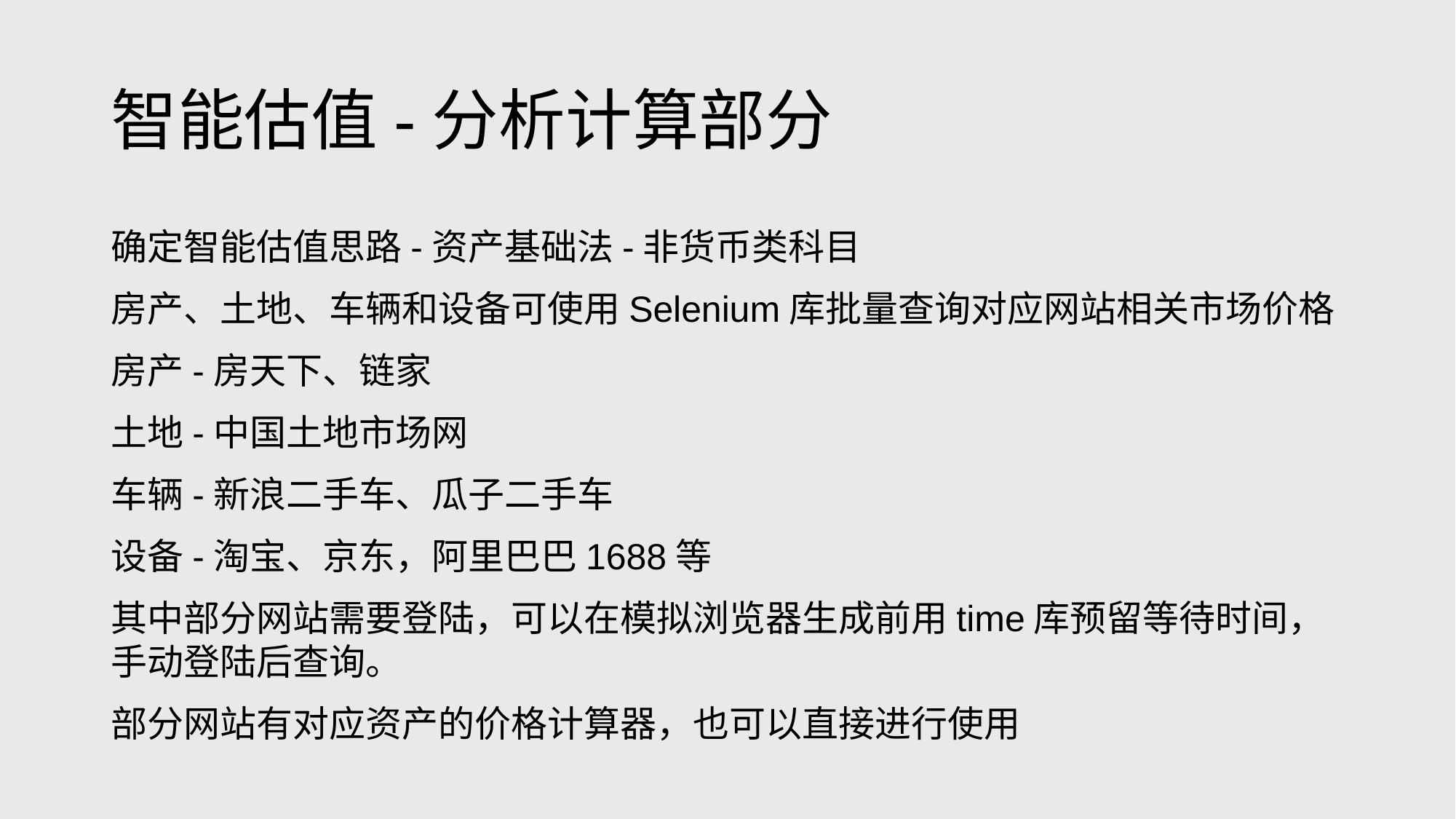

# 智能估值-分析计算部分
确定智能估值思路-资产基础法-非货币类科目
房产、土地、车辆和设备可使用Selenium库批量查询对应网站相关市场价格
房产-房天下、链家
土地-中国土地市场网
车辆-新浪二手车、瓜子二手车
设备-淘宝、京东，阿里巴巴1688等
其中部分网站需要登陆，可以在模拟浏览器生成前用time库预留等待时间，手动登陆后查询。
部分网站有对应资产的价格计算器，也可以直接进行使用